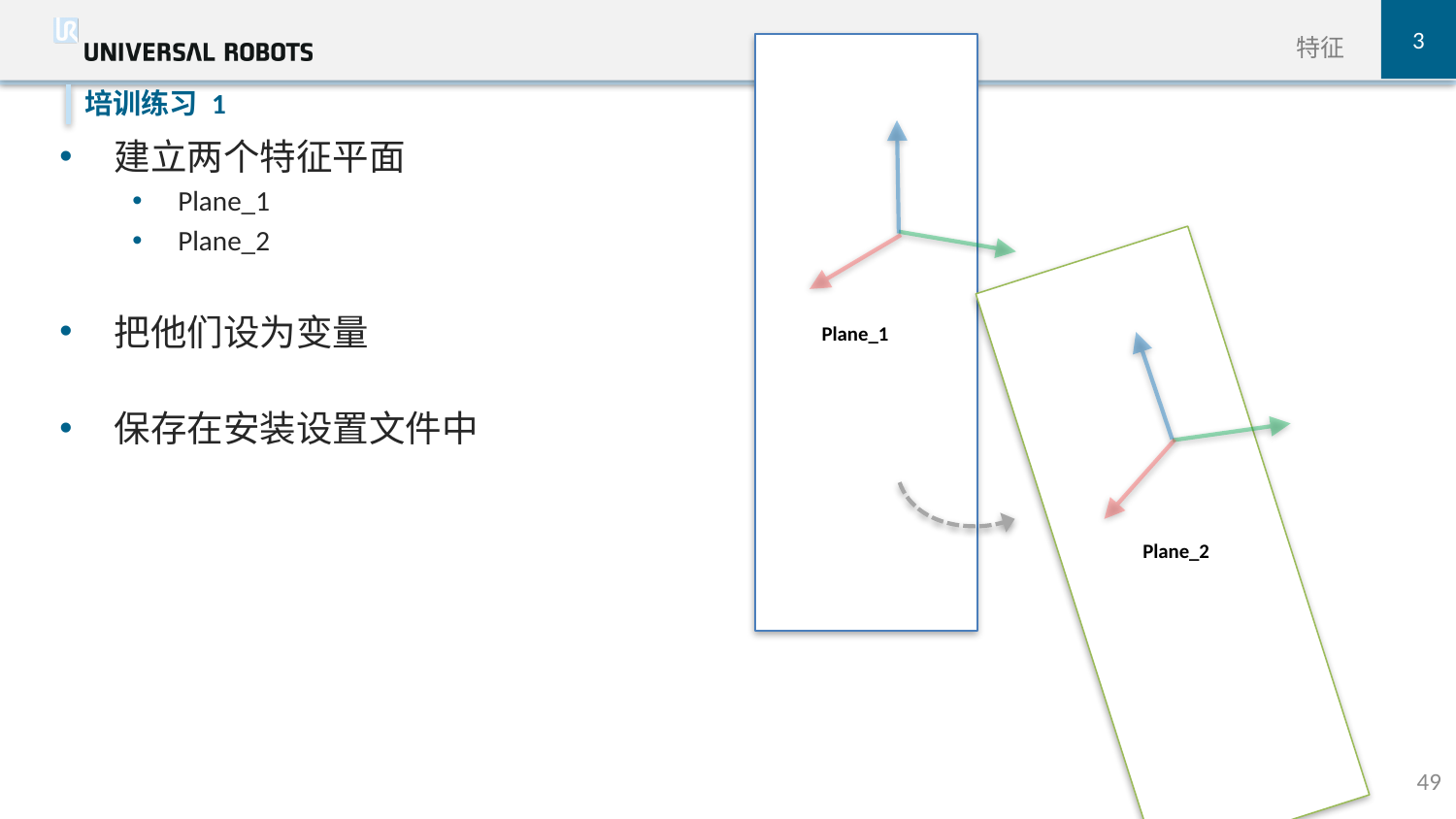

3
特征

建立两个特征平面
Plane_1
Plane_2

把他们设为变量

保存在安装设置文件中

培训练习 1

Plane_1

Plane_2
49